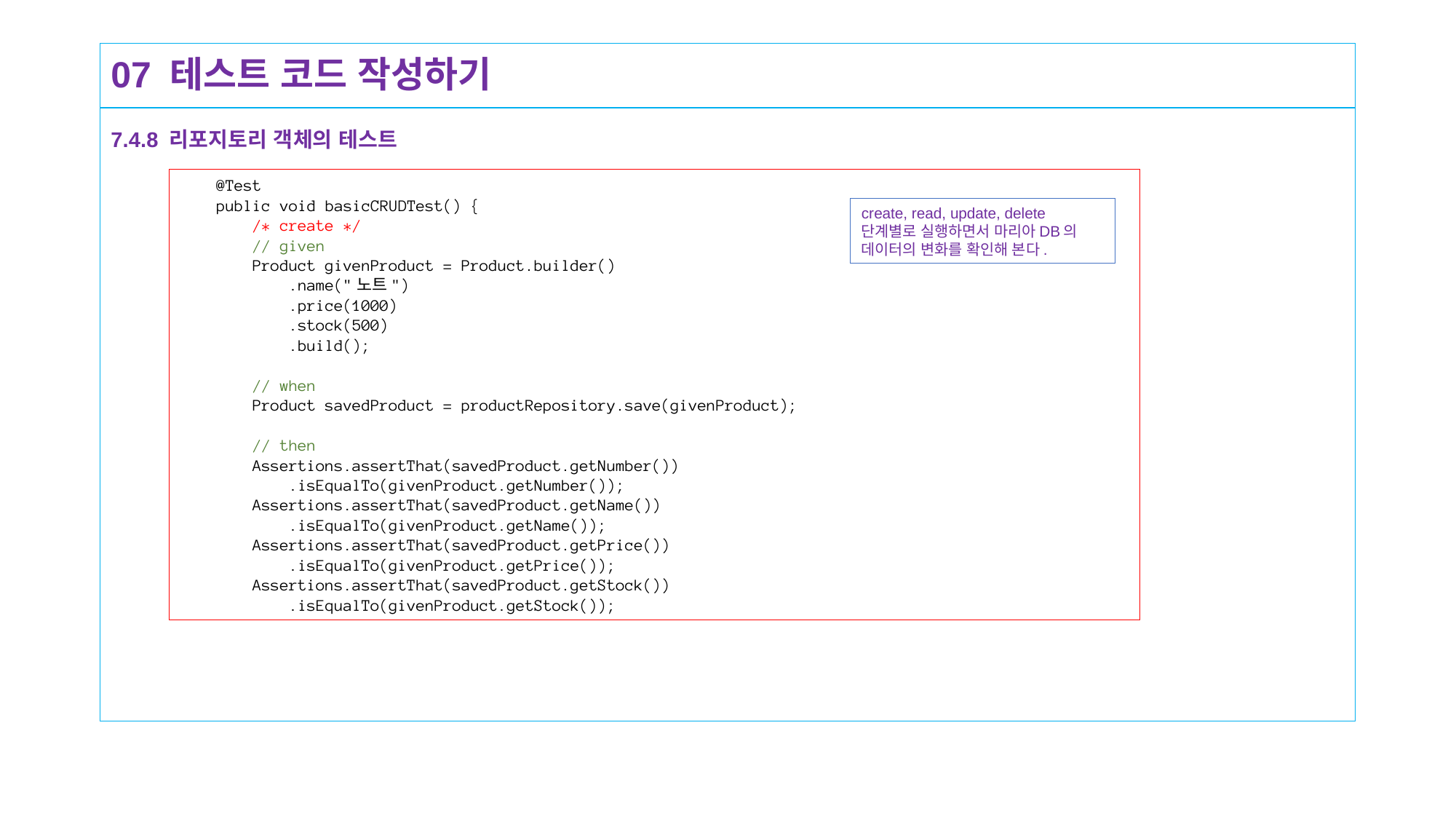

# 07 테스트 코드 작성하기
7.4.8 리포지토리 객체의 테스트
    @Test
    public void basicCRUDTest() {
        /* create */
        // given
        Product givenProduct = Product.builder()
            .name("노트")
            .price(1000)
            .stock(500)
            .build();

        // when
        Product savedProduct = productRepository.save(givenProduct);

        // then
        Assertions.assertThat(savedProduct.getNumber())
            .isEqualTo(givenProduct.getNumber());
        Assertions.assertThat(savedProduct.getName())
            .isEqualTo(givenProduct.getName());
        Assertions.assertThat(savedProduct.getPrice())
            .isEqualTo(givenProduct.getPrice());
        Assertions.assertThat(savedProduct.getStock())
            .isEqualTo(givenProduct.getStock());
create, read, update, delete 단계별로 실행하면서 마리아DB의 데이터의 변화를 확인해 본다.